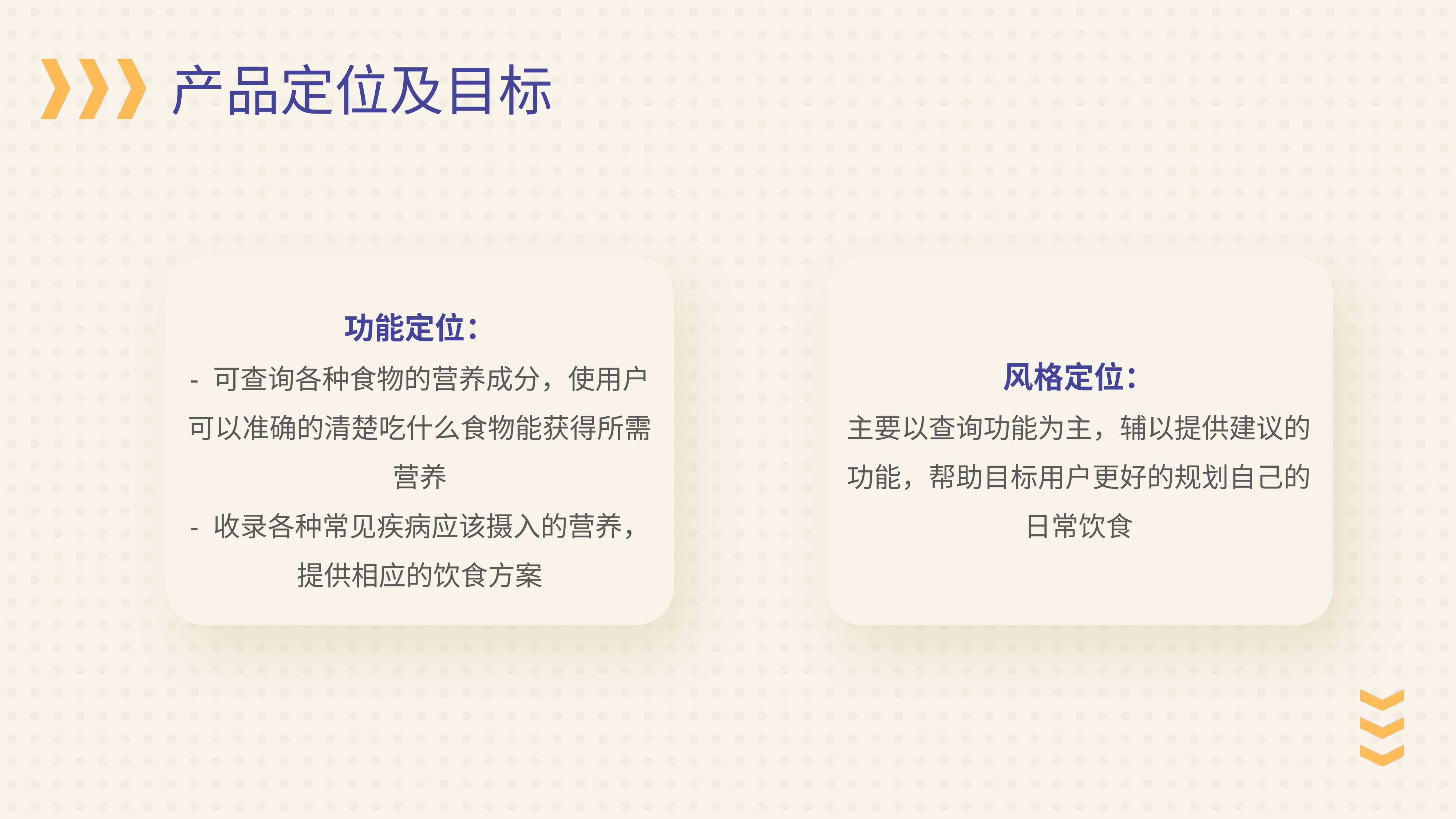

产品定位及目标
功能定位：
- 可查询各种食物的营养成分，使用户可以准确的清楚吃什么食物能获得所需营养
- 收录各种常见疾病应该摄入的营养，提供相应的饮食方案
风格定位：
主要以查询功能为主，辅以提供建议的功能，帮助目标用户更好的规划自己的日常饮食